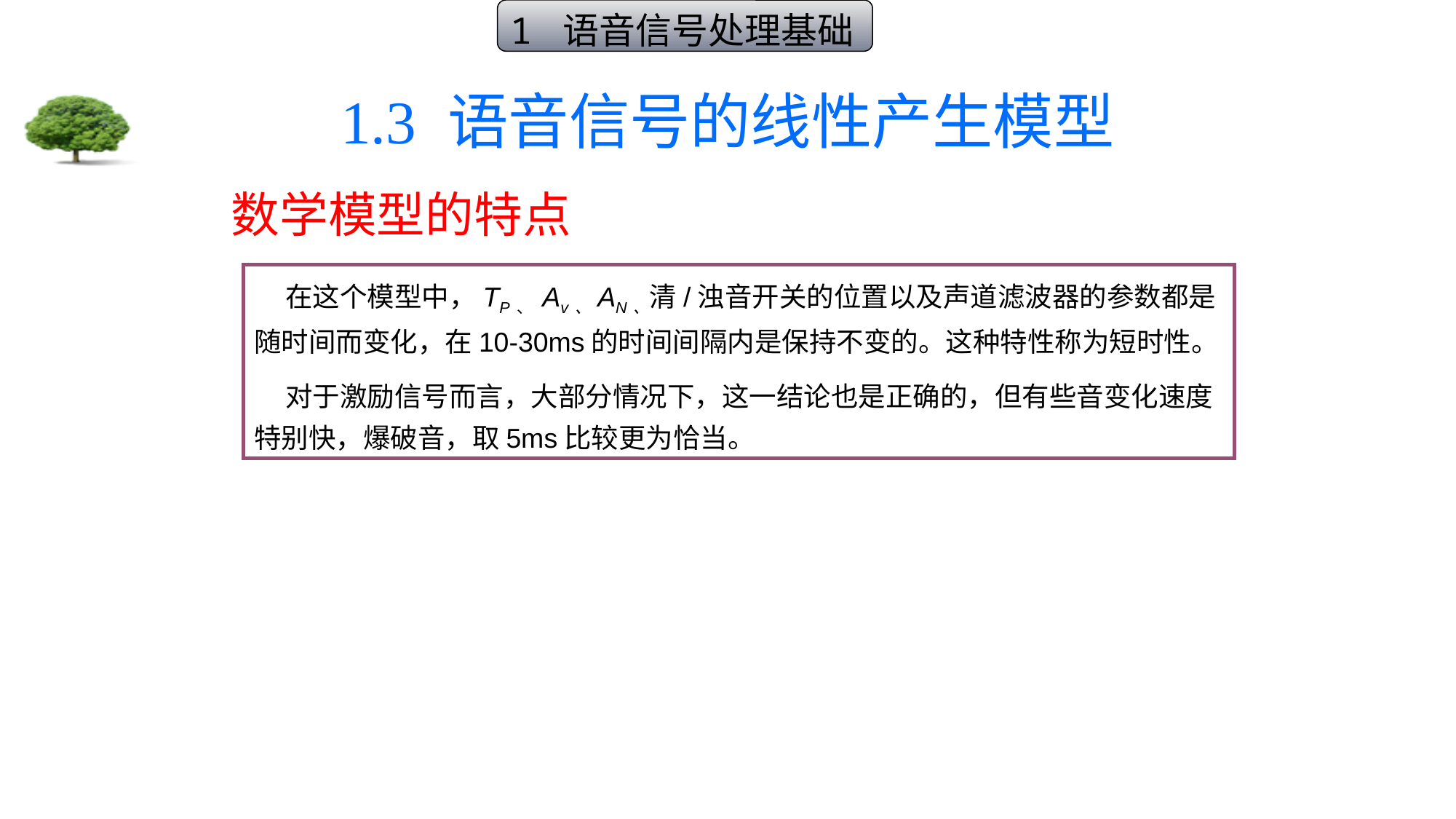

1 语音信号处理基础

# 1.3 语音信号的线性产生模型
数学模型的特点
    在这个模型中，TP、 Av、AN、清/浊音开关的位置以及声道滤波器的参数都是随时间而变化，在10-30ms的时间间隔内是保持不变的。这种特性称为短时性。
    对于激励信号而言，大部分情况下，这一结论也是正确的，但有些音变化速度特别快，爆破音，取5ms比较更为恰当。